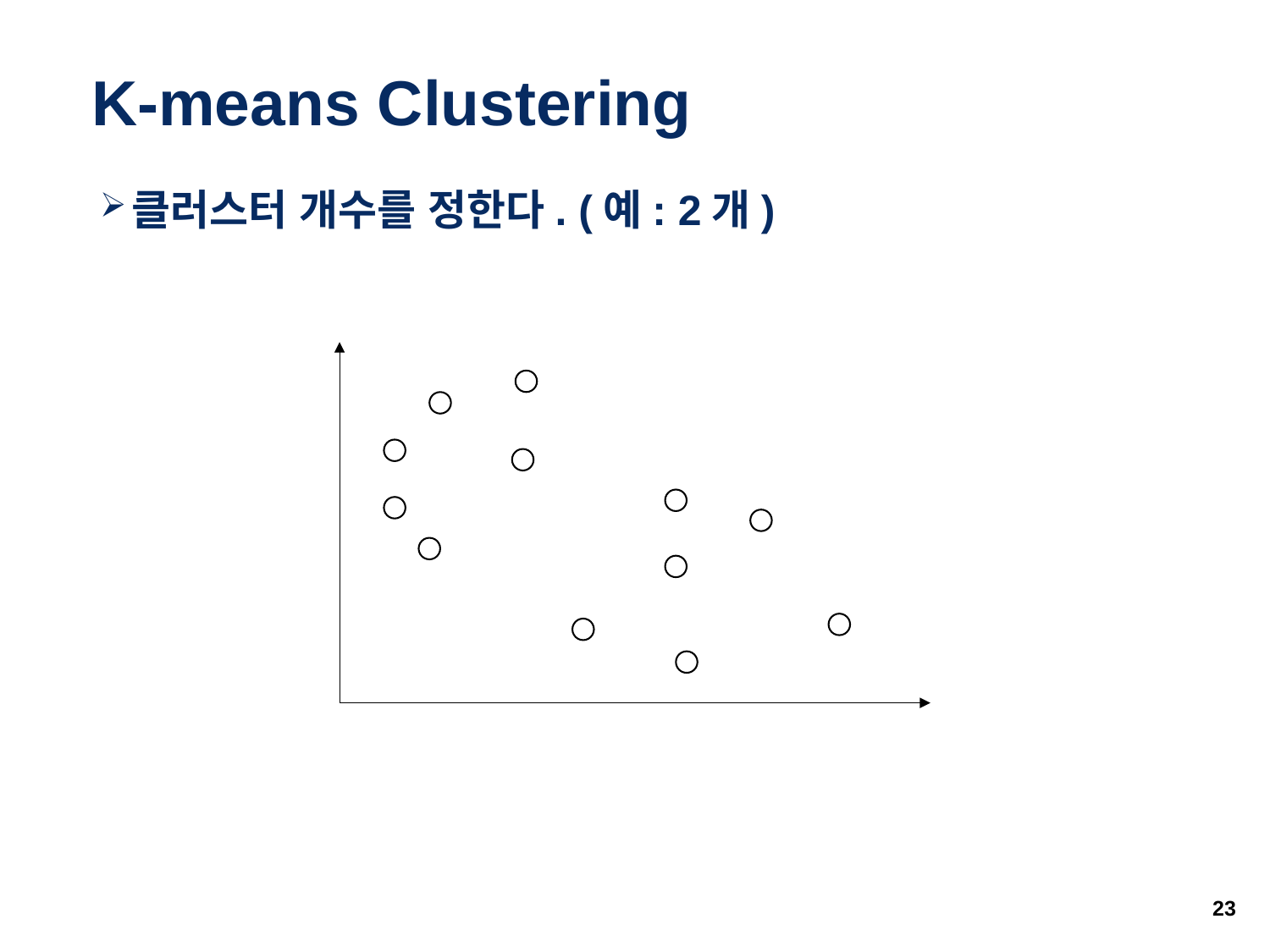

# K-means Clustering
클러스터 개수를 정한다. (예: 2개)

23